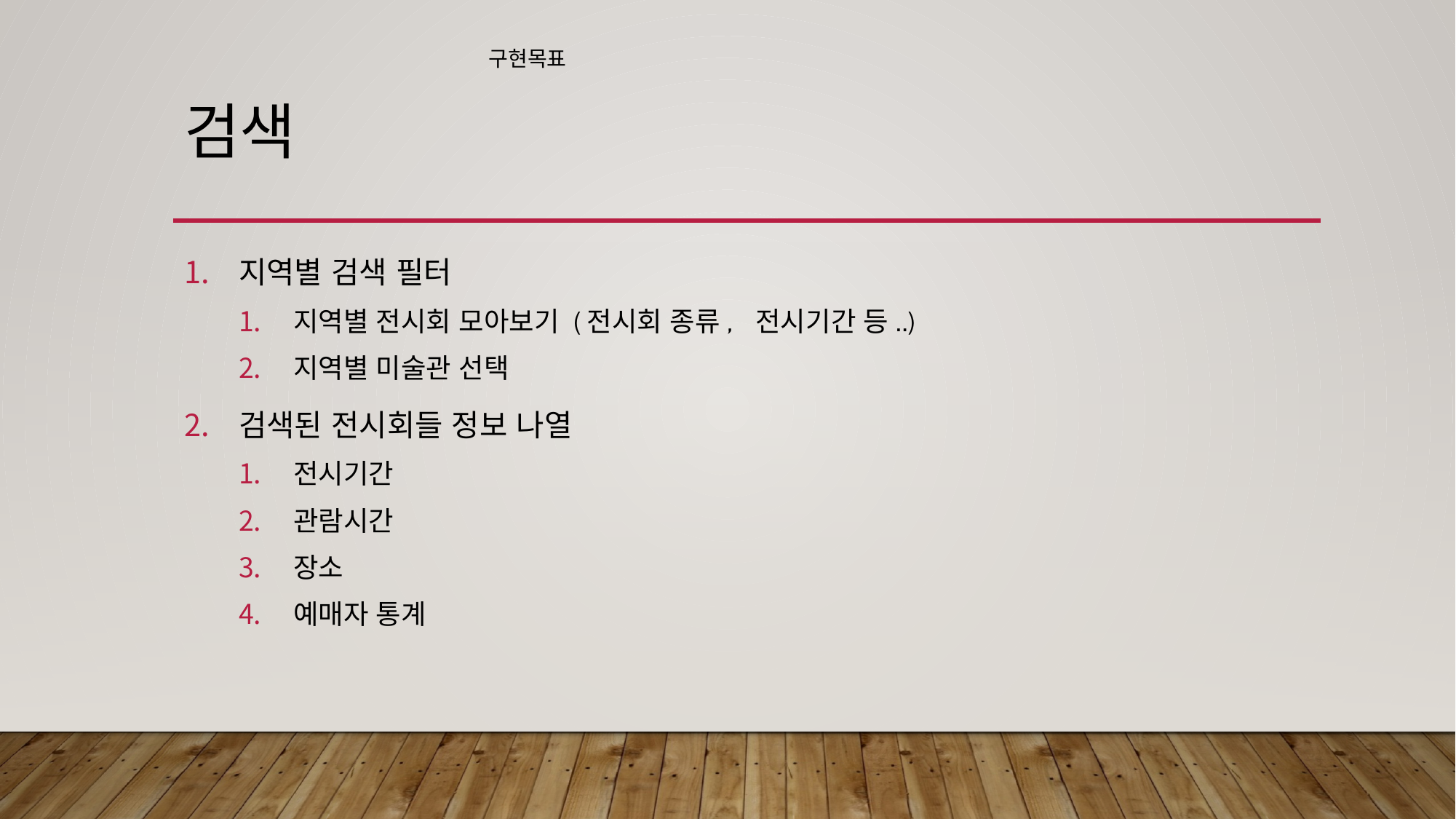

구현목표
# 검색
지역별 검색 필터
지역별 전시회 모아보기 (전시회 종류,  전시기간 등..)
지역별 미술관 선택
검색된 전시회들 정보 나열
전시기간
관람시간
장소
예매자 통계